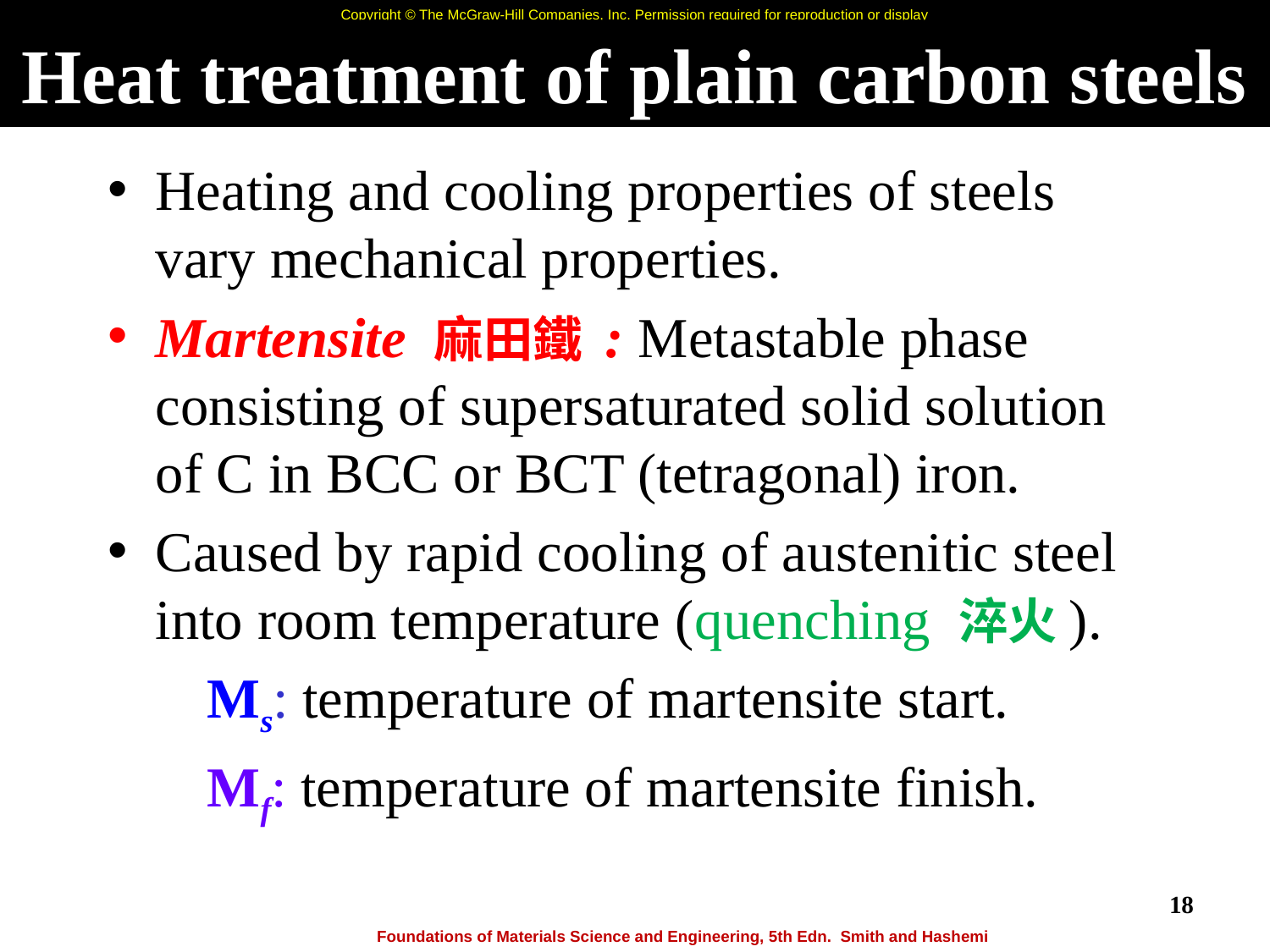

Heat treatment of plain carbon steels
Heating and cooling properties of steels vary mechanical properties.
Martensite 麻田鐵 : Metastable phase consisting of supersaturated solid solution of C in BCC or BCT (tetragonal) iron.
Caused by rapid cooling of austenitic steel into room temperature (quenching 淬火).
       Ms: temperature of martensite start.
       Mf: temperature of martensite finish.
18